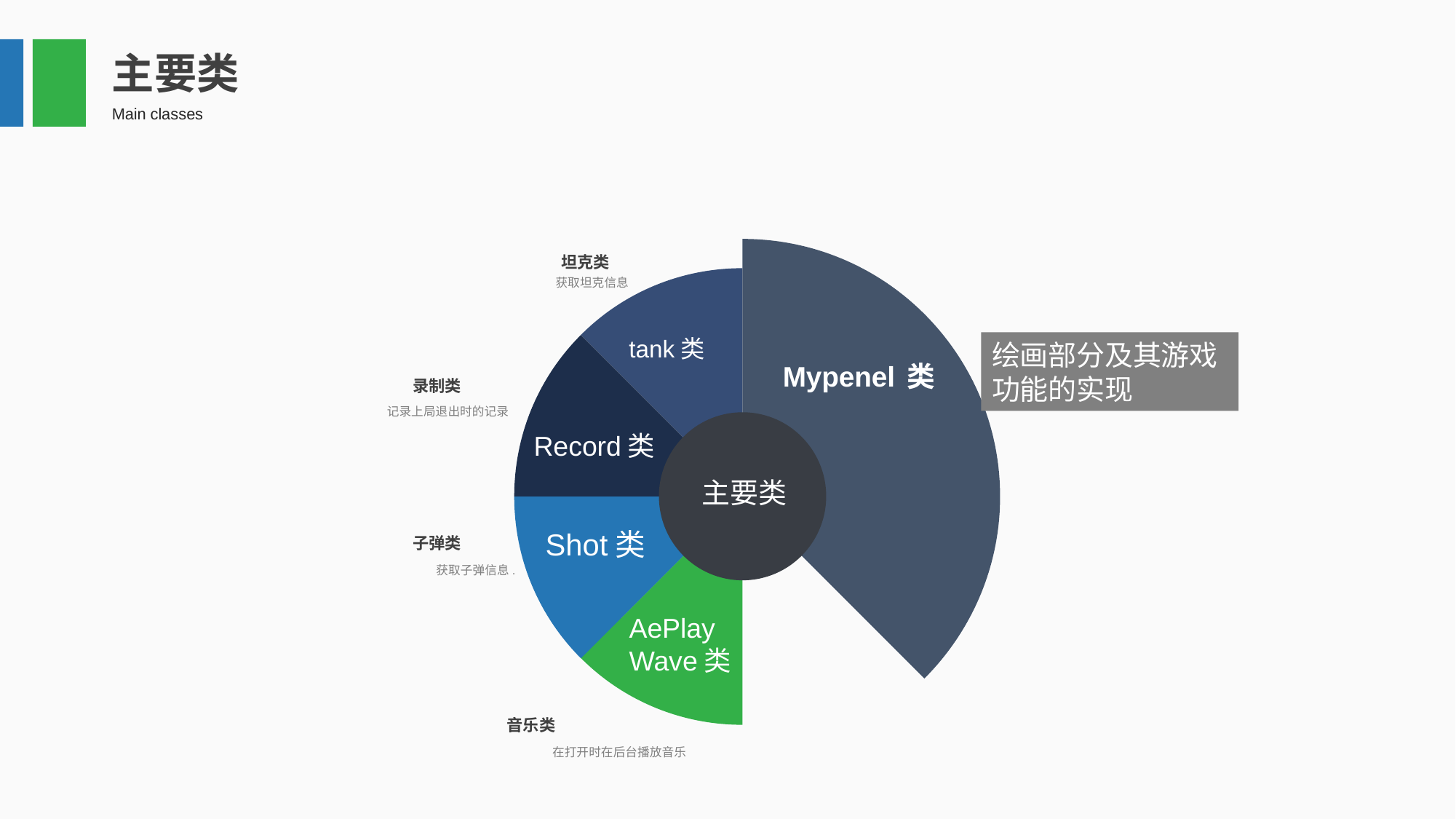

主要类
Main classes

坦克类
获取坦克信息

tank类
绘画部分及其游戏功能的实现

Mypenel类

录制类
记录上局退出时的记录

Record类
 主要类

Shot类
子弹类
获取子弹信息.
AePlayWave类
音乐类
在打开时在后台播放音乐